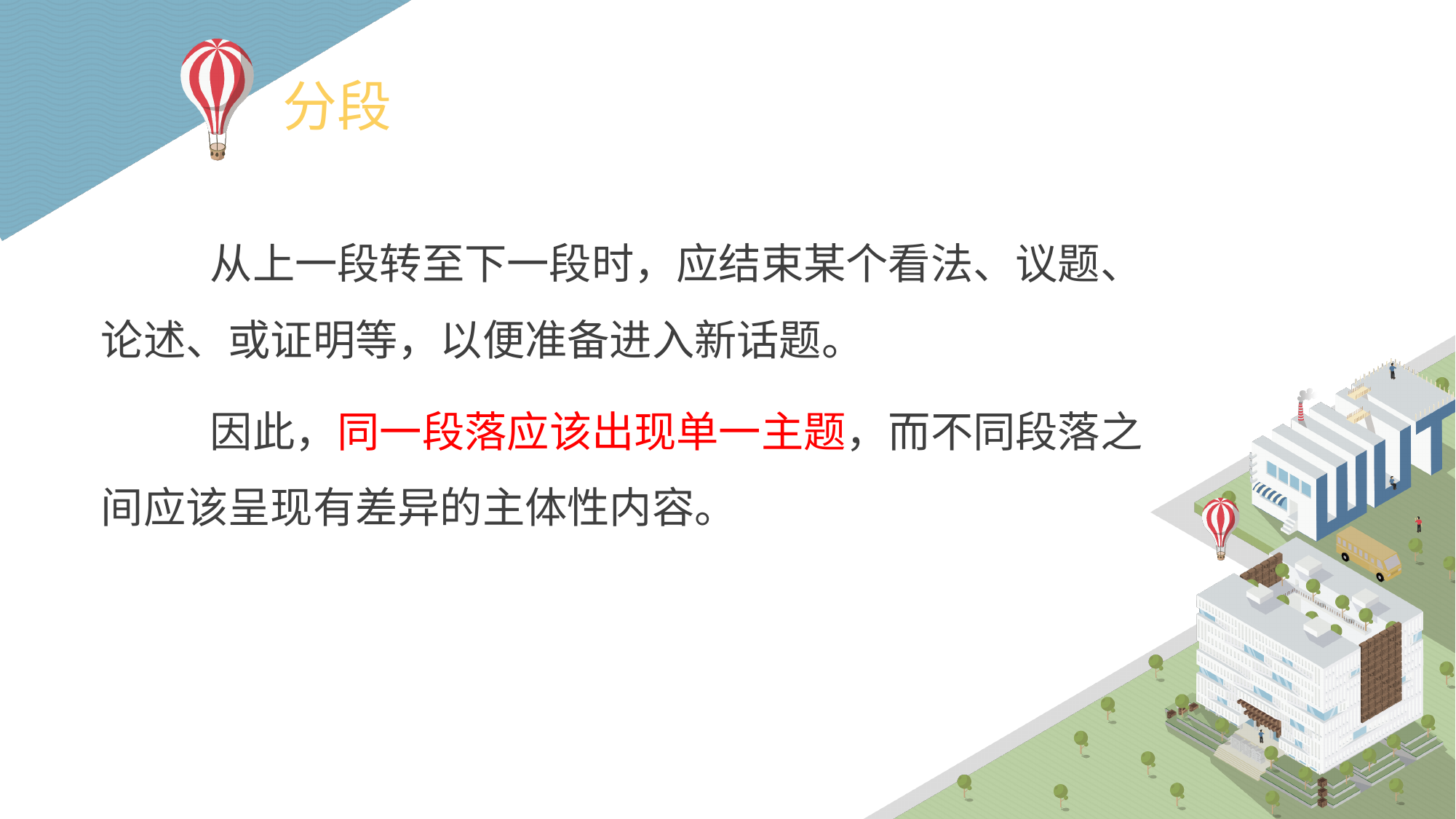

# 分段
	从上一段转至下一段时，应结束某个看法、议题、论述、或证明等，以便准备进入新话题。
	因此，同一段落应该出现单一主题，而不同段落之间应该呈现有差异的主体性内容。